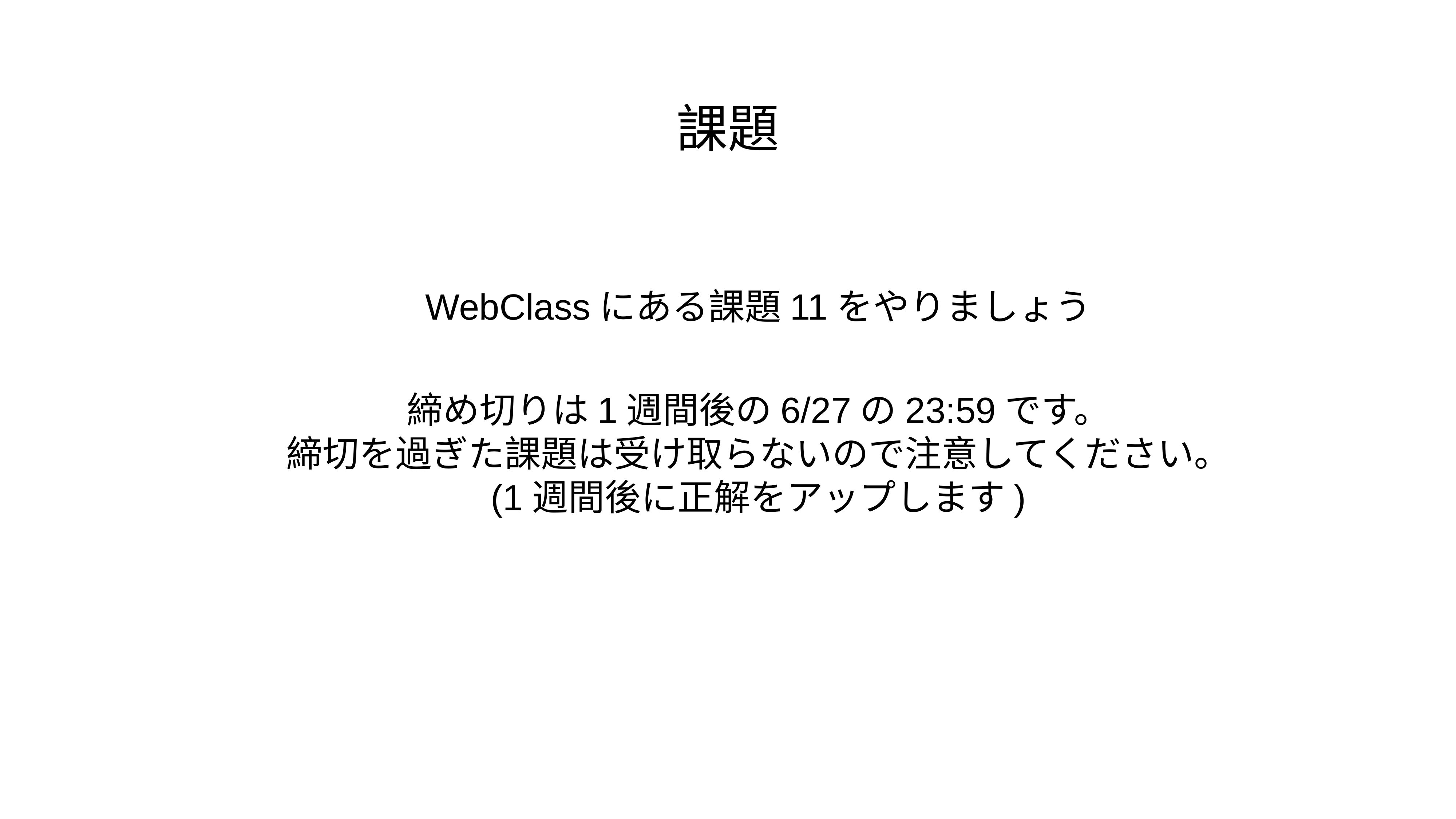

課題
WebClassにある課題11をやりましょう
締め切りは1週間後の6/27の23:59です。
締切を過ぎた課題は受け取らないので注意してください。
(1週間後に正解をアップします)